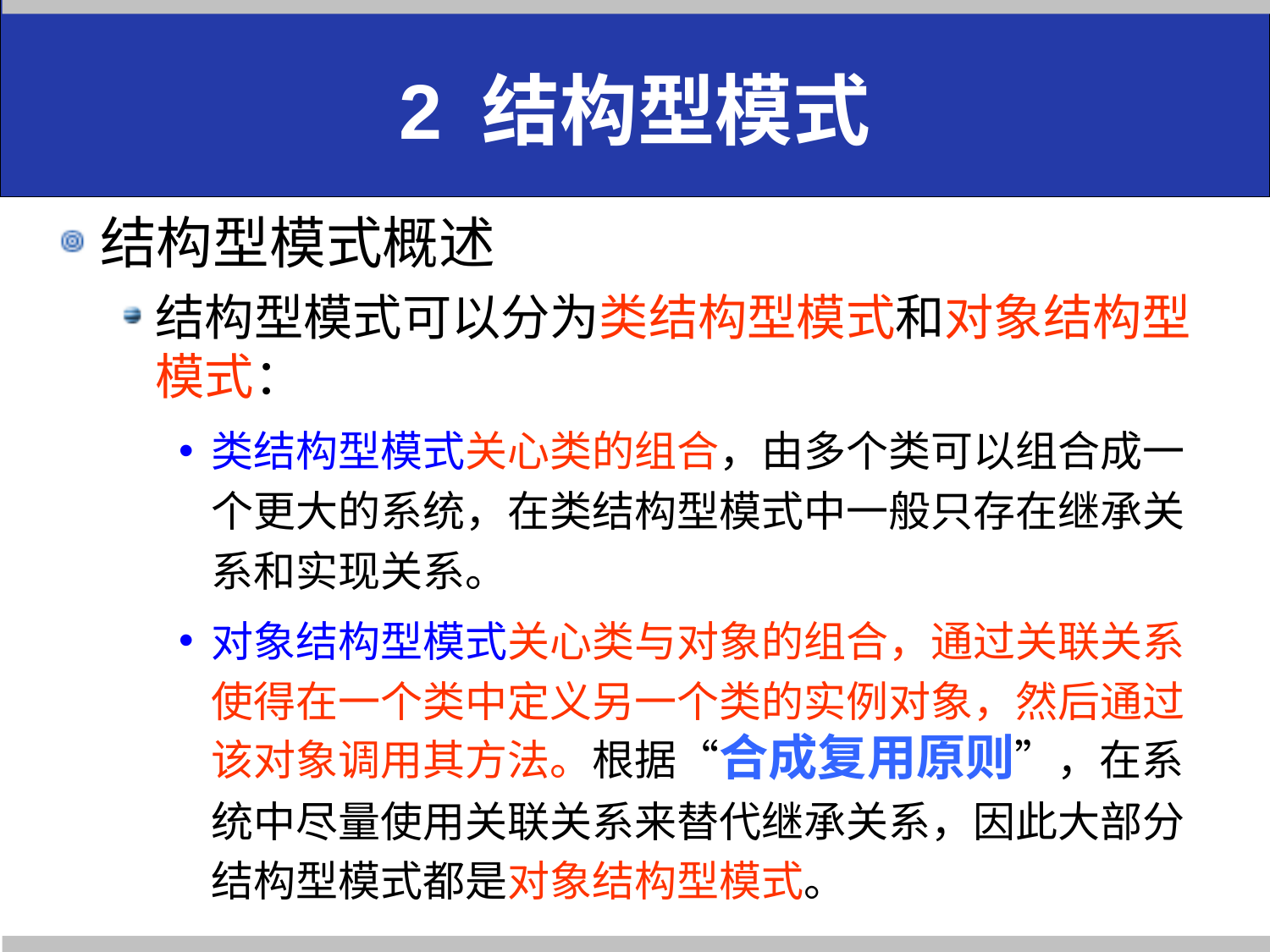

# 2 结构型模式
结构型模式概述
结构型模式可以分为类结构型模式和对象结构型模式：
类结构型模式关心类的组合，由多个类可以组合成一个更大的系统，在类结构型模式中一般只存在继承关系和实现关系。
对象结构型模式关心类与对象的组合，通过关联关系使得在一个类中定义另一个类的实例对象，然后通过该对象调用其方法。根据“合成复用原则”，在系统中尽量使用关联关系来替代继承关系，因此大部分结构型模式都是对象结构型模式。
457